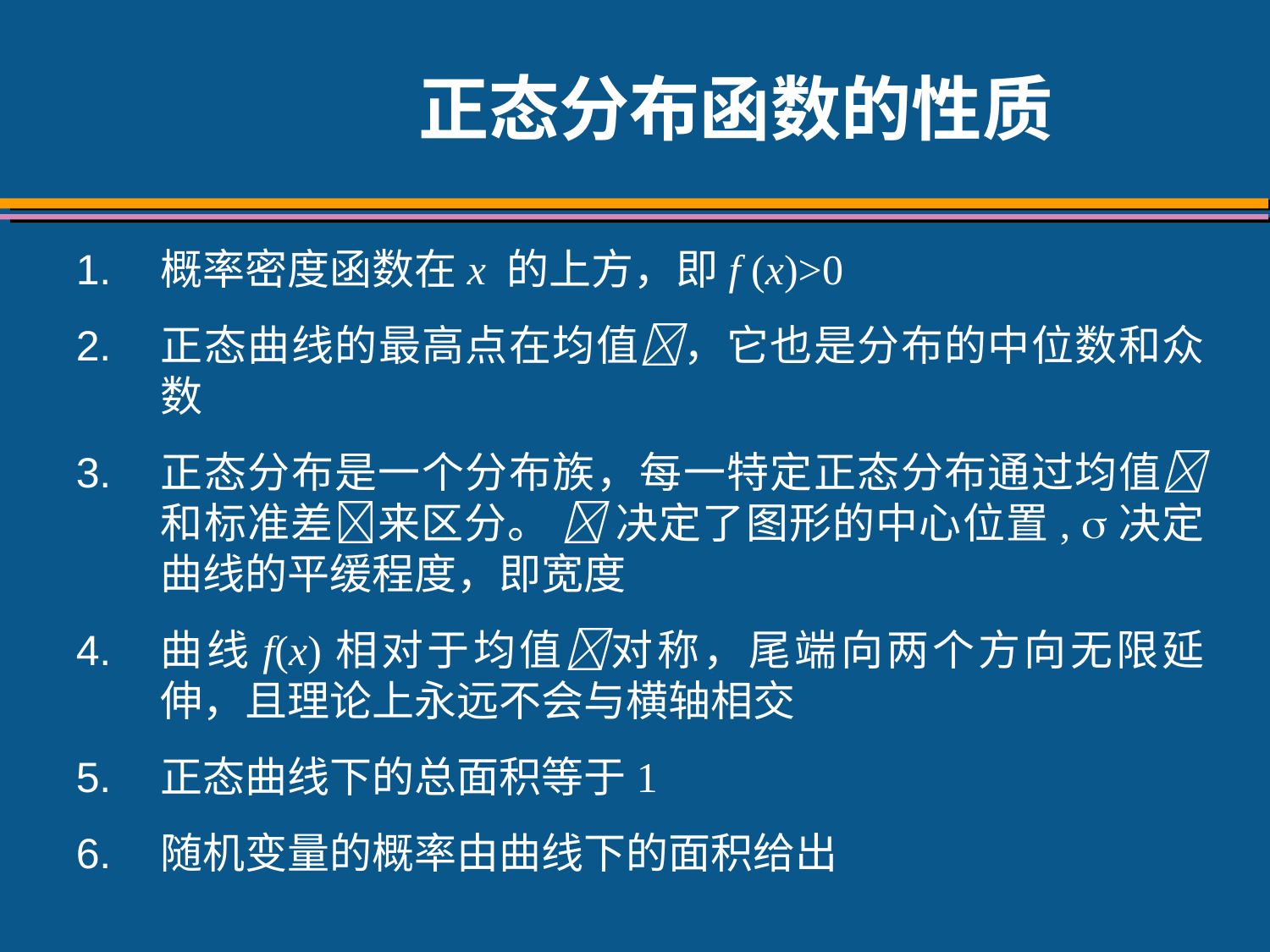

# 正态分布函数的性质
概率密度函数在x 的上方，即f (x)>0
正态曲线的最高点在均值μ，它也是分布的中位数和众数
正态分布是一个分布族，每一特定正态分布通过均值μ和标准差σ来区分。 μ 决定了图形的中心位置, σ决定曲线的平缓程度，即宽度
曲线f(x)相对于均值μ对称，尾端向两个方向无限延伸，且理论上永远不会与横轴相交
正态曲线下的总面积等于1
随机变量的概率由曲线下的面积给出